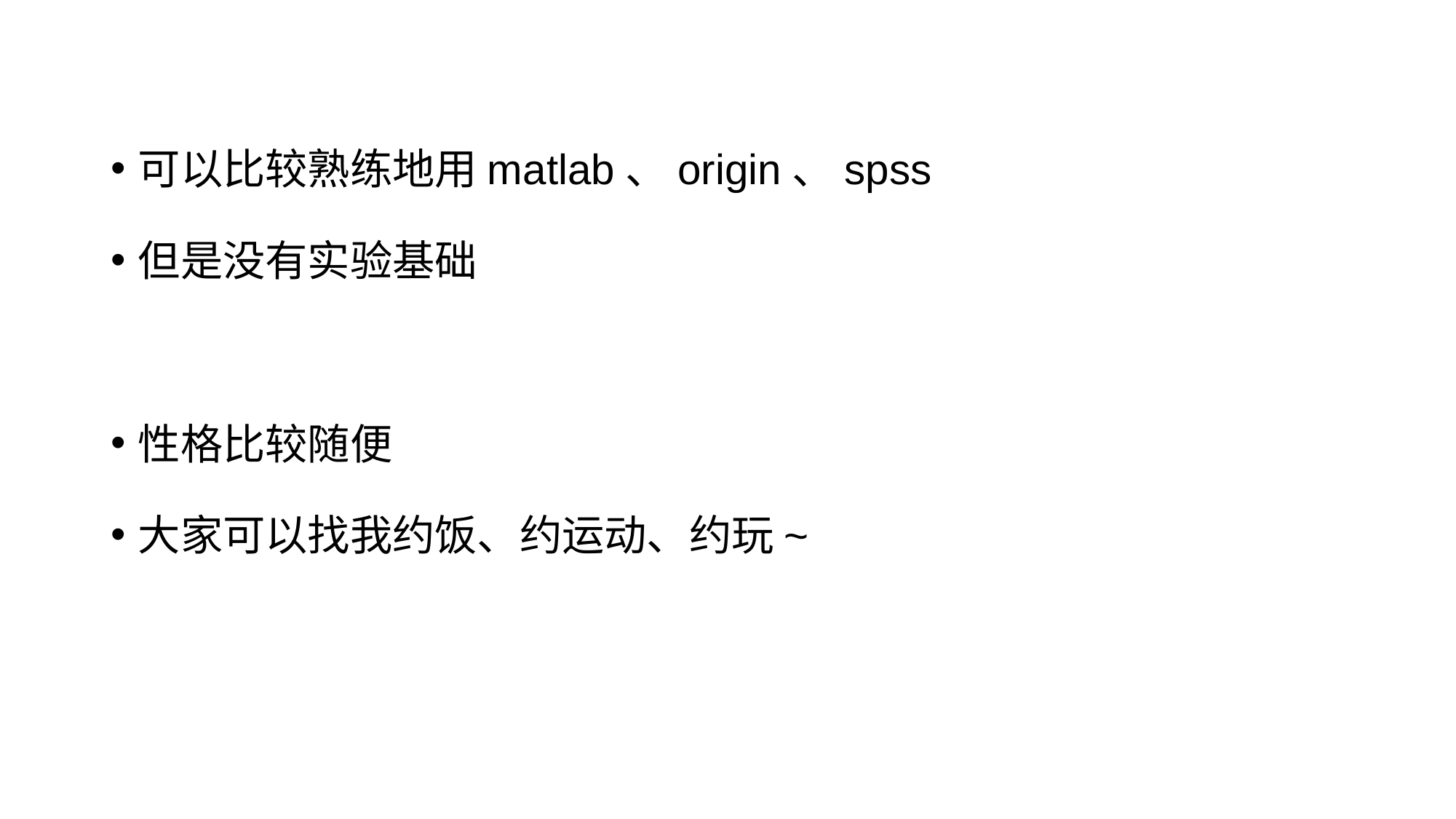

可以比较熟练地用matlab、origin、spss
但是没有实验基础

性格比较随便
大家可以找我约饭、约运动、约玩~